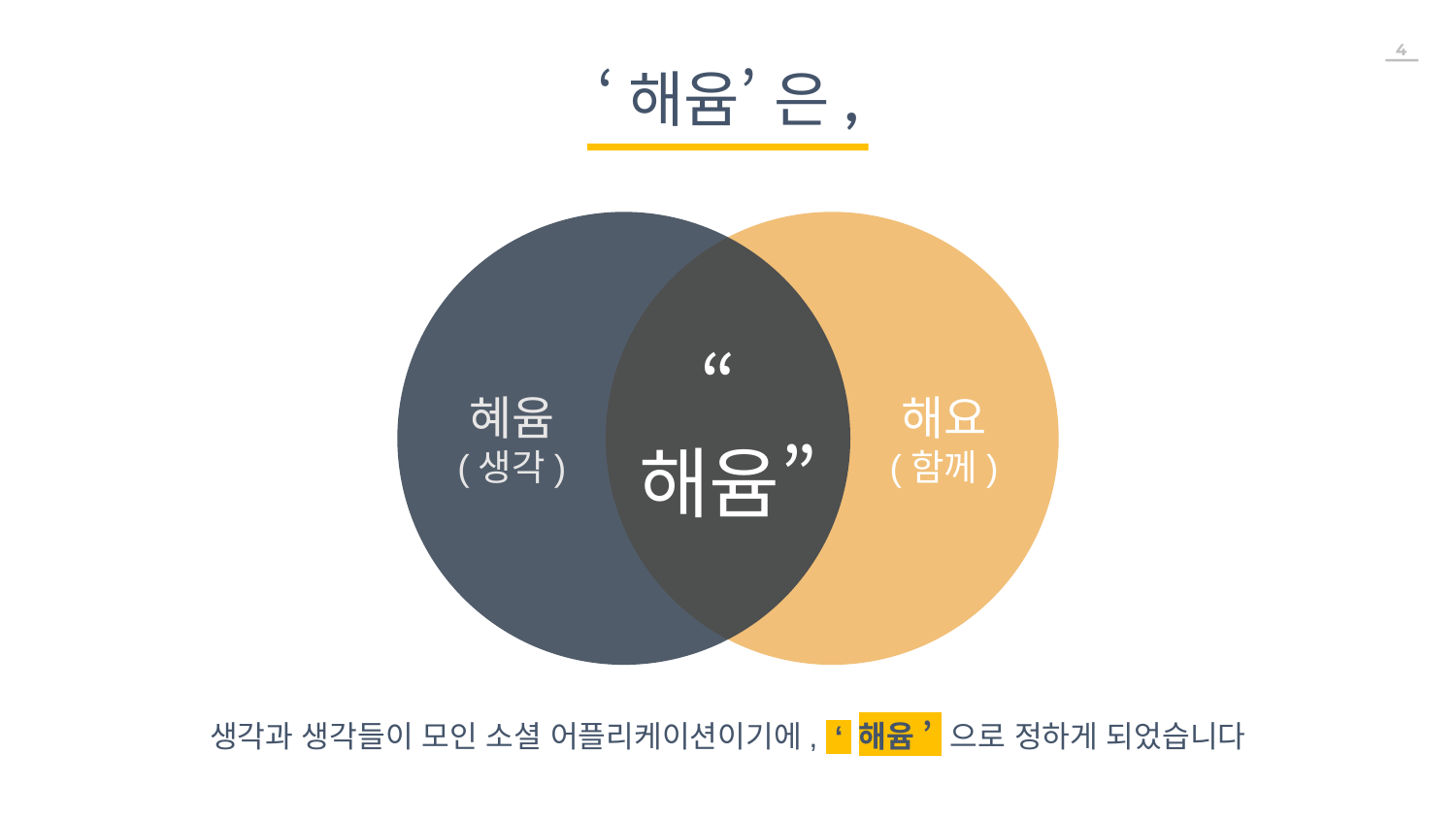

‘해윰’ 은,

혜윰
(생각)
해요
(함께)
“해윰”
생각과 생각들이 모인 소셜 어플리케이션이기에,  ‘ 해윰 ’  으로 정하게 되었습니다